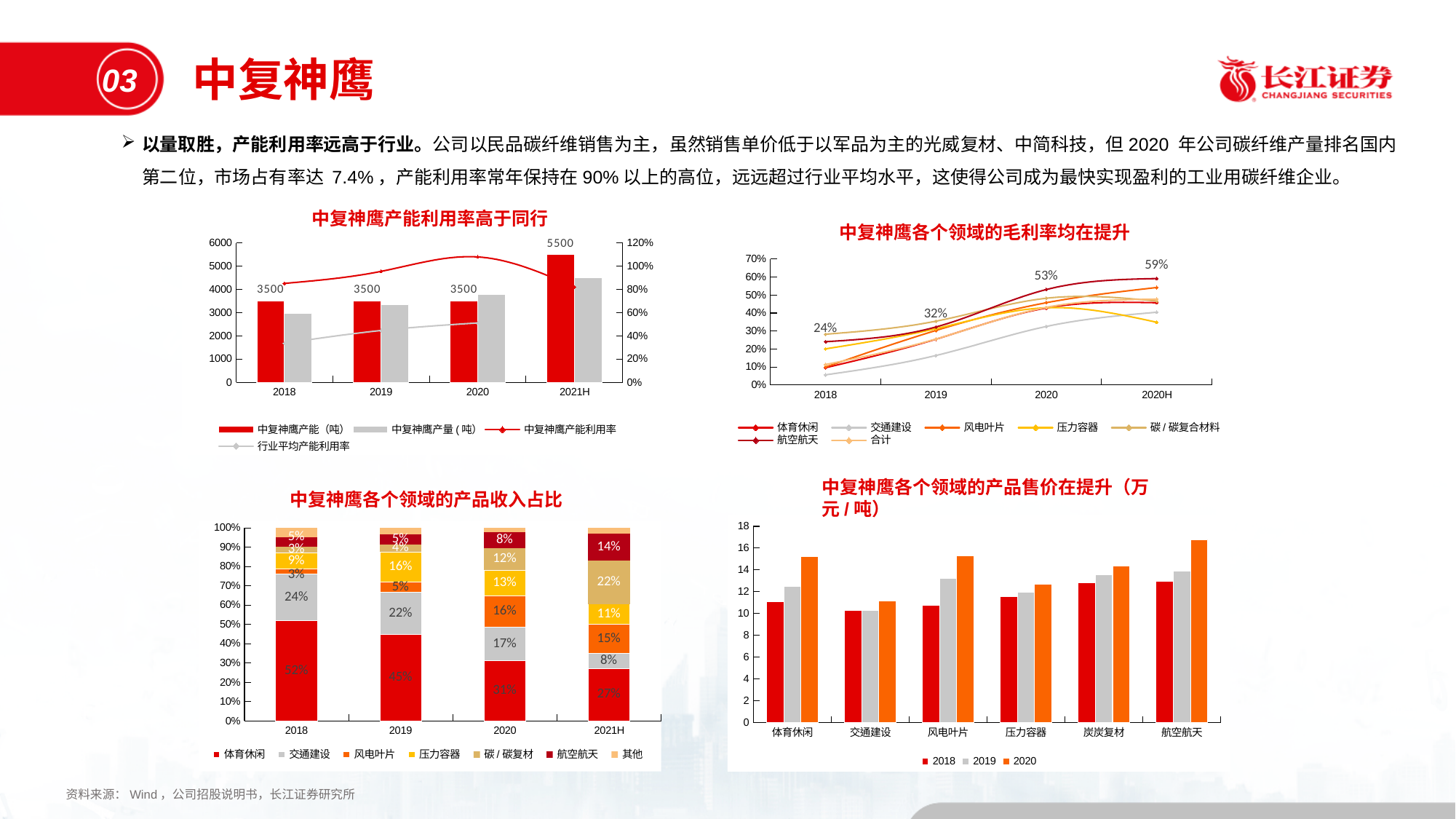

中复神鹰
03
以量取胜，产能利用率远高于行业。公司以民品碳纤维销售为主，虽然销售单价低于以军品为主的光威复材、中简科技，但2020 年公司碳纤维产量排名国内第二位，市场占有率达 7.4%，产能利用率常年保持在90%以上的高位，远远超过行业平均水平，这使得公司成为最快实现盈利的工业用碳纤维企业。
中复神鹰产能利用率高于同行
中复神鹰各个领域的毛利率均在提升

[unsupported chart]

### Chart

| Category | 体育休闲 | 交通建设 | 风电叶片 | 压力容器 | 碳/碳复合材料 | 航空航天 | 合计 |
|---|---|---|---|---|---|---|---|
| 2018 | 0.0955 | 0.056 | 0.0994 | 0.2005 | 0.2821 | 0.2405 | 0.1133 |
| 2019 | 0.2544 | 0.1636 | 0.3029 | 0.3129 | 0.3546 | 0.3223 | 0.2554 |
| 2020 | 0.428 | 0.3252 | 0.4573 | 0.4293 | 0.4821 | 0.5304 | 0.4315 |
| 2020H | 0.4574 | 0.4043 | 0.5417 | 0.3486 | 0.4666 | 0.5917 | 0.4768 |
中复神鹰各个领域的产品售价在提升（万元/吨）
中复神鹰各个领域的产品收入占比

### Chart

| Category | 2018 | 2019 | 2020 |
|---|---|---|---|
| 体育休闲 | 11.072 | 12.504000000000001 | 15.229 |
| 交通建设 | 10.283 | 10.322 | 11.133 |
| 风电叶片 | 10.765 | 13.249 | 15.275 |
| 压力容器 | 11.594 | 11.969 | 12.690999999999999 |
| 炭炭复材 | 12.809000000000001 | 13.583000000000002 | 14.396 |
| 航空航天 | 12.966 | 13.889 | 16.788 |

### Chart

| Category | 体育休闲 | 交通建设 | 风电叶片 | 压力容器 | 碳/碳复材 | 航空航天 | 其他 |
|---|---|---|---|---|---|---|---|
| 2018 | 0.5185366954140133 | 0.24152223730611372 | 0.02567339900762946 | 0.08510052336266118 | 0.03063854994109367 | 0.05077653456607866 | 0.04775173057970957 |
| 2019 | 0.4468688465771918 | 0.2206615138560335 | 0.050591762395023145 | 0.1573016461831295 | 0.03889565254407356 | 0.0512392894716038 | 0.0344410457246064 |
| 2020 | 0.31163668004390416 | 0.1724243762712957 | 0.16455348019859226 | 0.13198082322141824 | 0.1158238754305581 | 0.08112387751581478 | 0.022457266455992553 |
| 2021H | 0.2709911711847546 | 0.07992853441245176 | 0.14949703641339332 | 0.10529048842374518 | 0.22441596809880768 | 0.13977621929328357 | 0.03010031857962936 |
资料来源：Wind，公司招股说明书，长江证券研究所